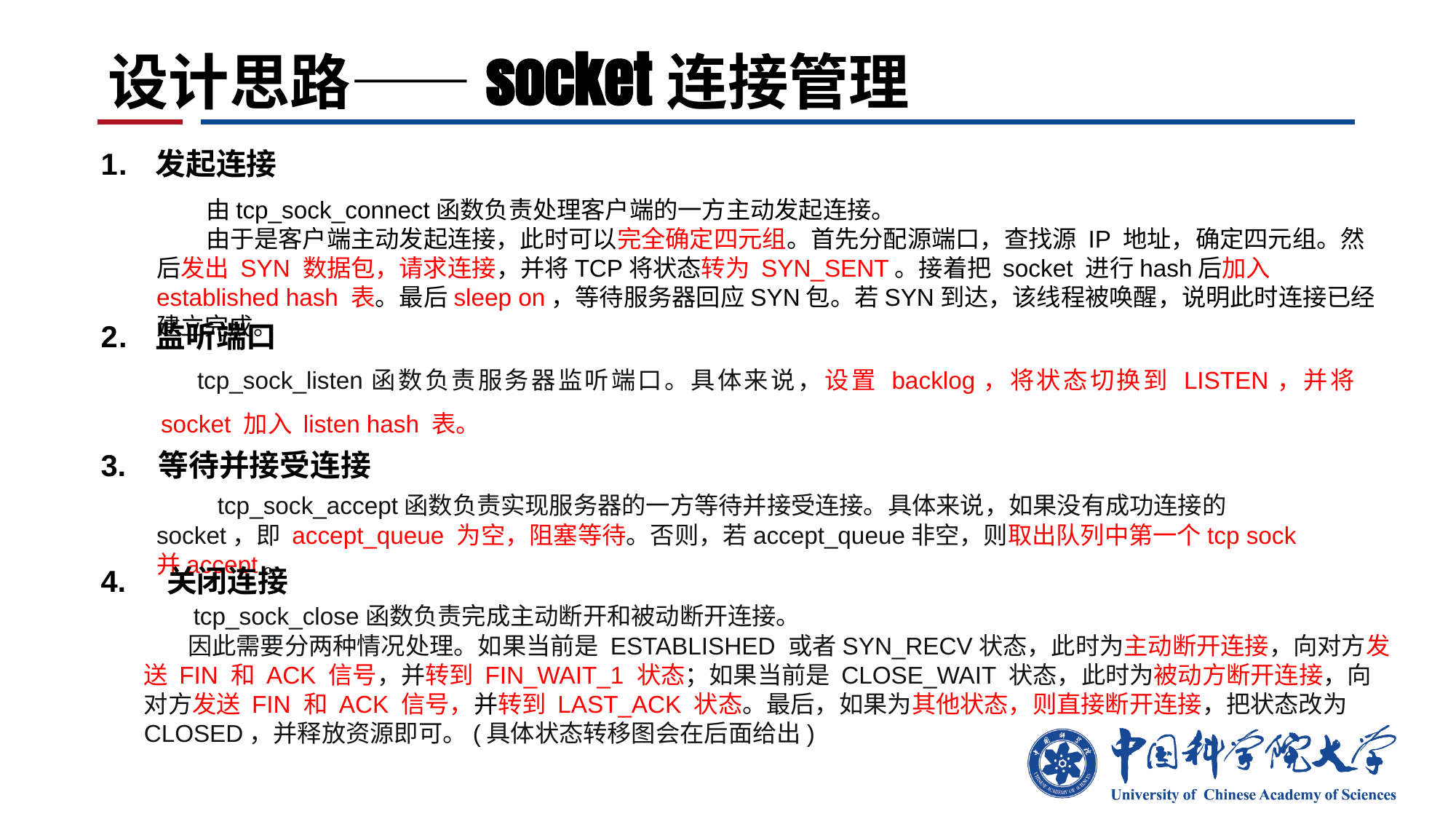

# 设计思路——socket连接管理
发起连接
        由tcp_sock_connect函数负责处理客户端的一方主动发起连接。
        由于是客户端主动发起连接，此时可以完全确定四元组。首先分配源端口，查找源 IP 地址，确定四元组。然后发出 SYN 数据包，请求连接，并将TCP将状态转为 SYN_SENT。接着把 socket 进行hash后加入 established hash 表。最后sleep on，等待服务器回应SYN包。若SYN到达，该线程被唤醒，说明此时连接已经建立完成。

监听端口
tcp_sock_listen函数负责服务器监听端口。具体来说，设置 backlog，将状态切换到 LISTEN，并将 socket 加入 listen hash 表。
3.   等待并接受连接
        tcp_sock_accept函数负责实现服务器的一方等待并接受连接。具体来说，如果没有成功连接的 socket，即 accept_queue 为空，阻塞等待。否则，若accept_queue非空，则取出队列中第一个tcp sock 并accept。

4.    关闭连接
        tcp_sock_close函数负责完成主动断开和被动断开连接。
       因此需要分两种情况处理。如果当前是 ESTABLISHED 或者SYN_RECV状态，此时为主动断开连接，向对方发送 FIN 和 ACK 信号，并转到 FIN_WAIT_1 状态；如果当前是 CLOSE_WAIT 状态，此时为被动方断开连接，向对方发送 FIN 和 ACK 信号，并转到 LAST_ACK 状态。最后，如果为其他状态，则直接断开连接，把状态改为CLOSED，并释放资源即可。(具体状态转移图会在后面给出)